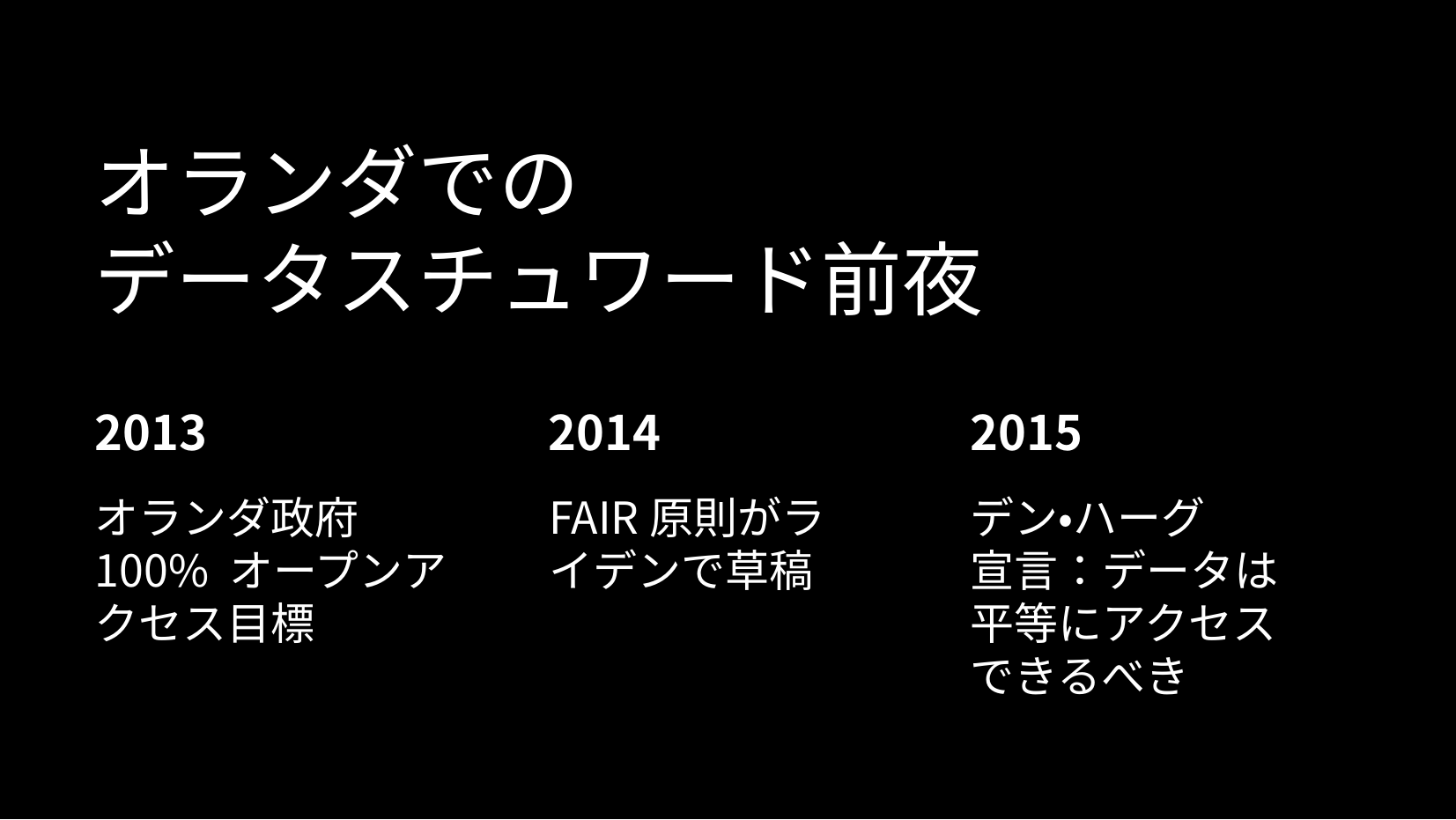

オランダでの
データスチュワード前夜
2013
2014
2015
オランダ政府100% オープンアクセス目標
FAIR原則がライデンで草稿
デン・ハーグ
宣言：データは平等にアクセスできるべき